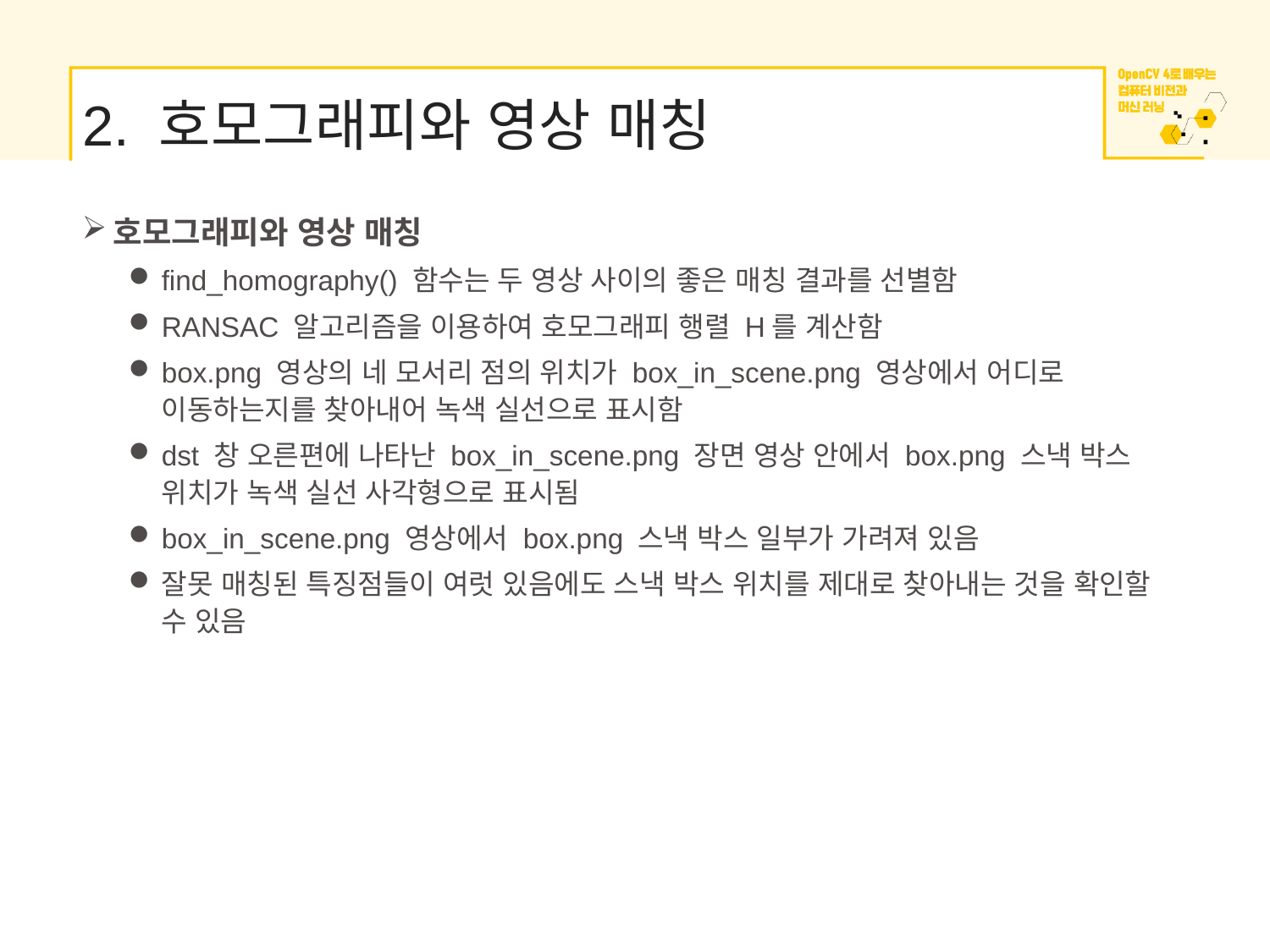

# 2. 호모그래피와 영상 매칭
호모그래피와 영상 매칭
find_homography() 함수는 두 영상 사이의 좋은 매칭 결과를 선별함
RANSAC 알고리즘을 이용하여 호모그래피 행렬 H를 계산함
box.png 영상의 네 모서리 점의 위치가 box_in_scene.png 영상에서 어디로 이동하는지를 찾아내어 녹색 실선으로 표시함
dst 창 오른편에 나타난 box_in_scene.png 장면 영상 안에서 box.png 스낵 박스 위치가 녹색 실선 사각형으로 표시됨
box_in_scene.png 영상에서 box.png 스낵 박스 일부가 가려져 있음
잘못 매칭된 특징점들이 여럿 있음에도 스낵 박스 위치를 제대로 찾아내는 것을 확인할 수 있음